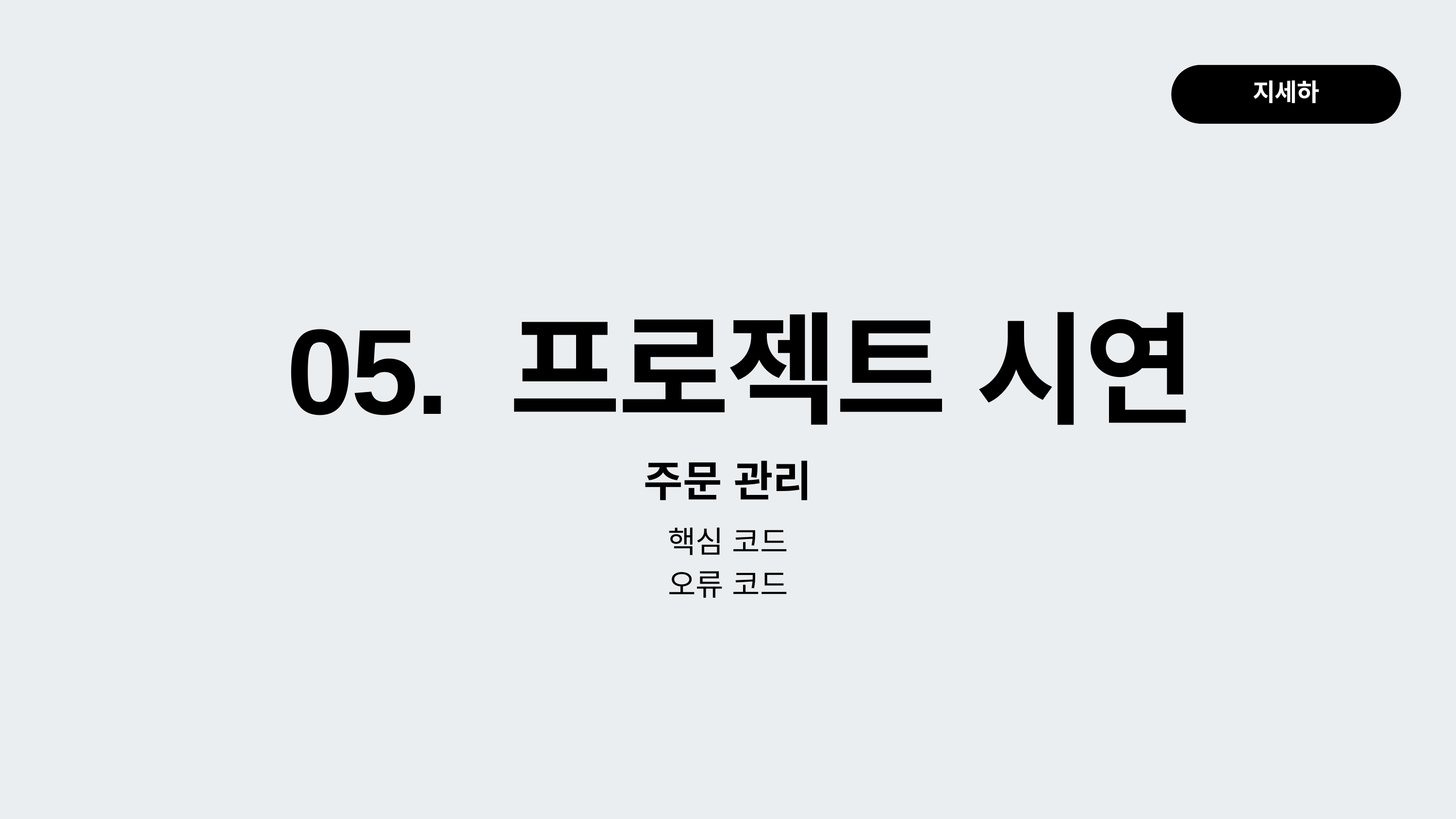

지세하
05. 프로젝트 시연
주문 관리
핵심 코드
오류 코드